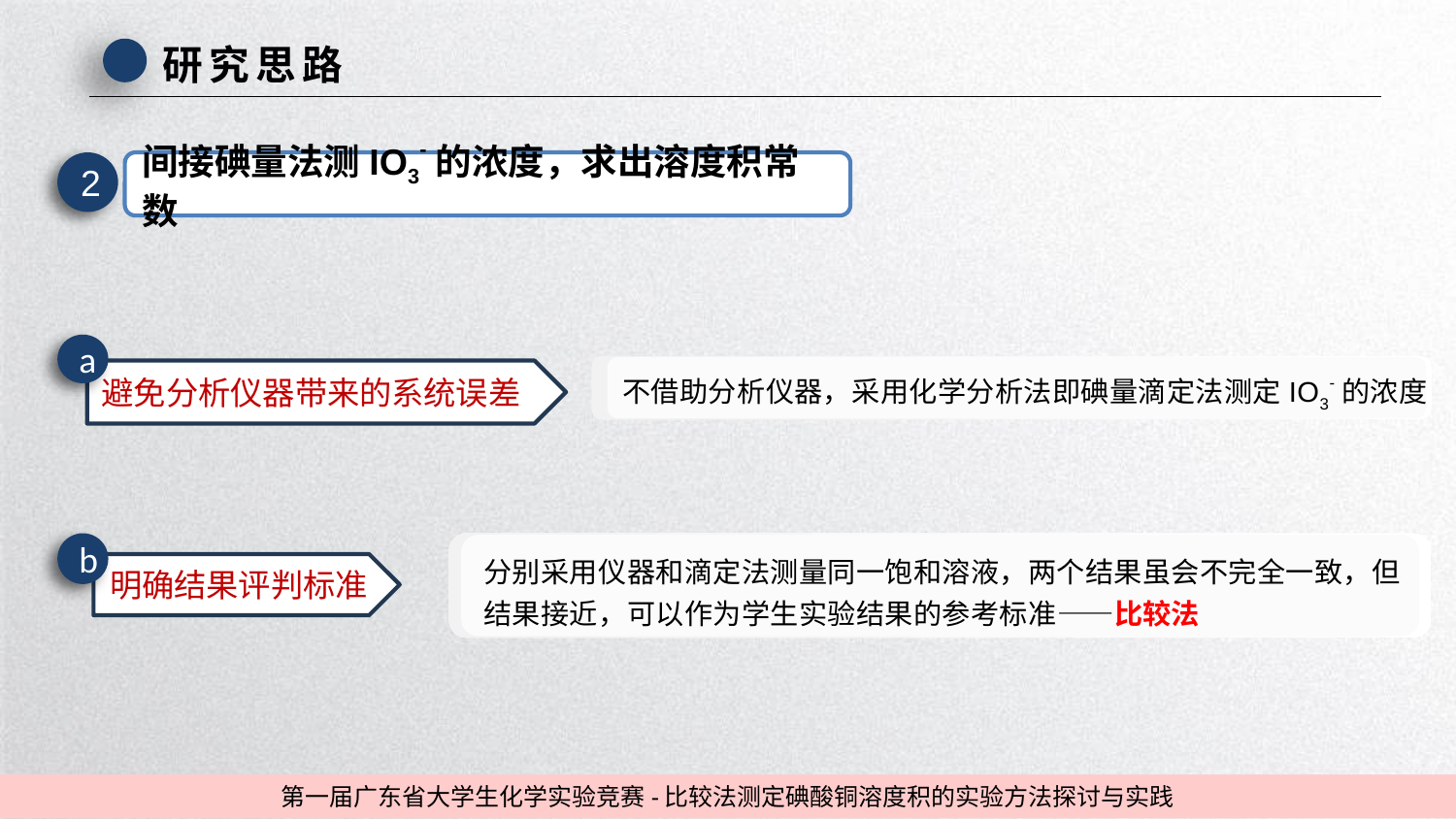

研究思路

2
间接碘量法测IO3-的浓度，求出溶度积常数
a
避免分析仪器带来的系统误差

受
不借助分析仪器，采用化学分析法即碘量滴定法测定IO3-的浓度

分别采用仪器和滴定法测量同一饱和溶液，两个结果虽会不完全一致，但结果接近，可以作为学生实验结果的参考标准——比较法
b
明确结果评判标准
延时符